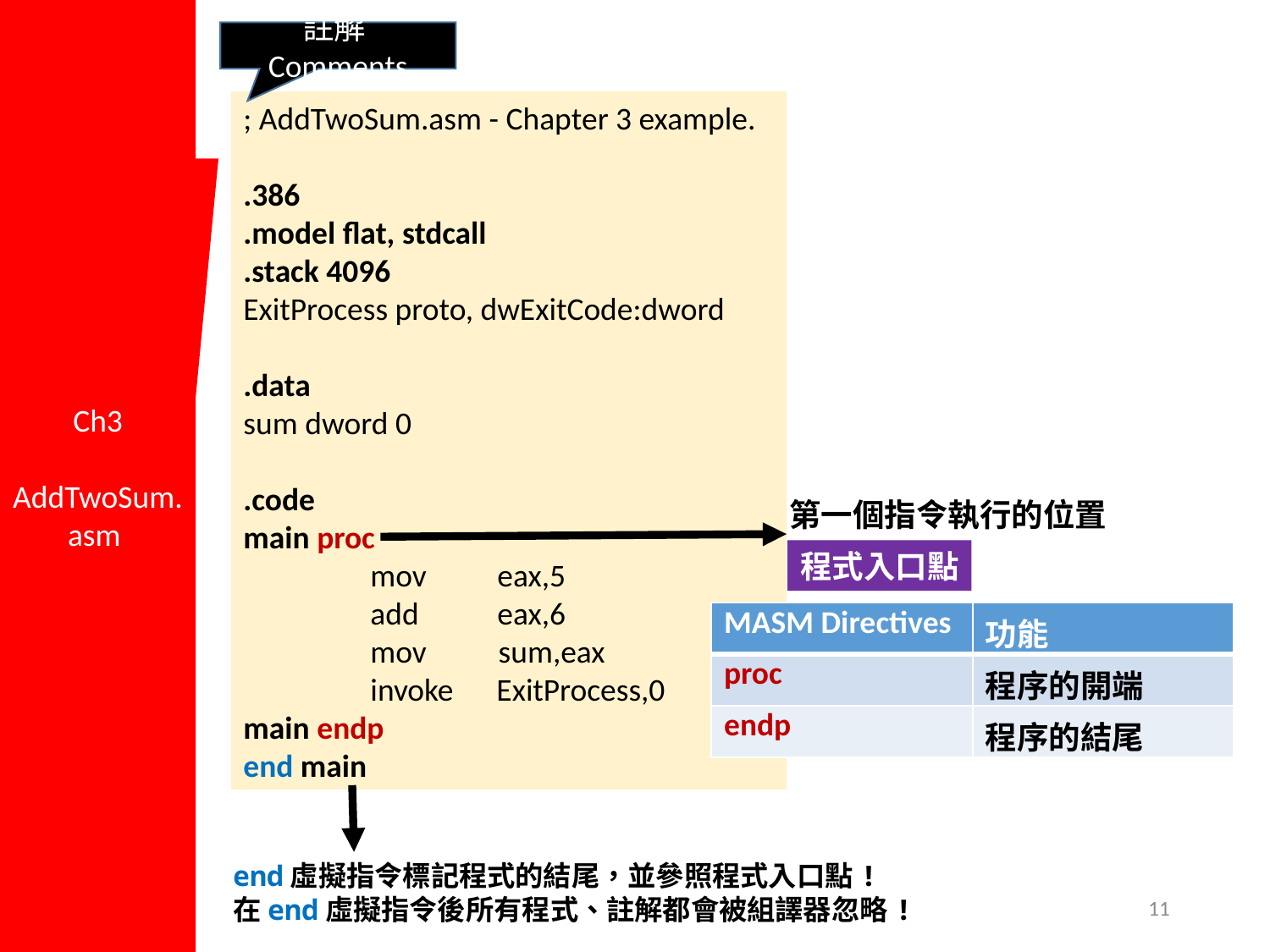

Ch3

AddTwoSum.asm
註解Comments
; AddTwoSum.asm - Chapter 3 example.

.386
.model flat, stdcall
.stack 4096
ExitProcess proto, dwExitCode:dword

.data
sum dword 0

.code
main proc
	mov	eax,5			add	eax,6
	mov          sum,eax
	invoke      ExitProcess,0
main endp
end main
第一個指令執行的位置
程式入口點
| MASM Directives | 功能 |
| --- | --- |
| proc | 程序的開端 |
| endp | 程序的結尾 |
end虛擬指令標記程式的結尾，並參照程式入口點!
在end虛擬指令後所有程式、註解都會被組譯器忽略!
11